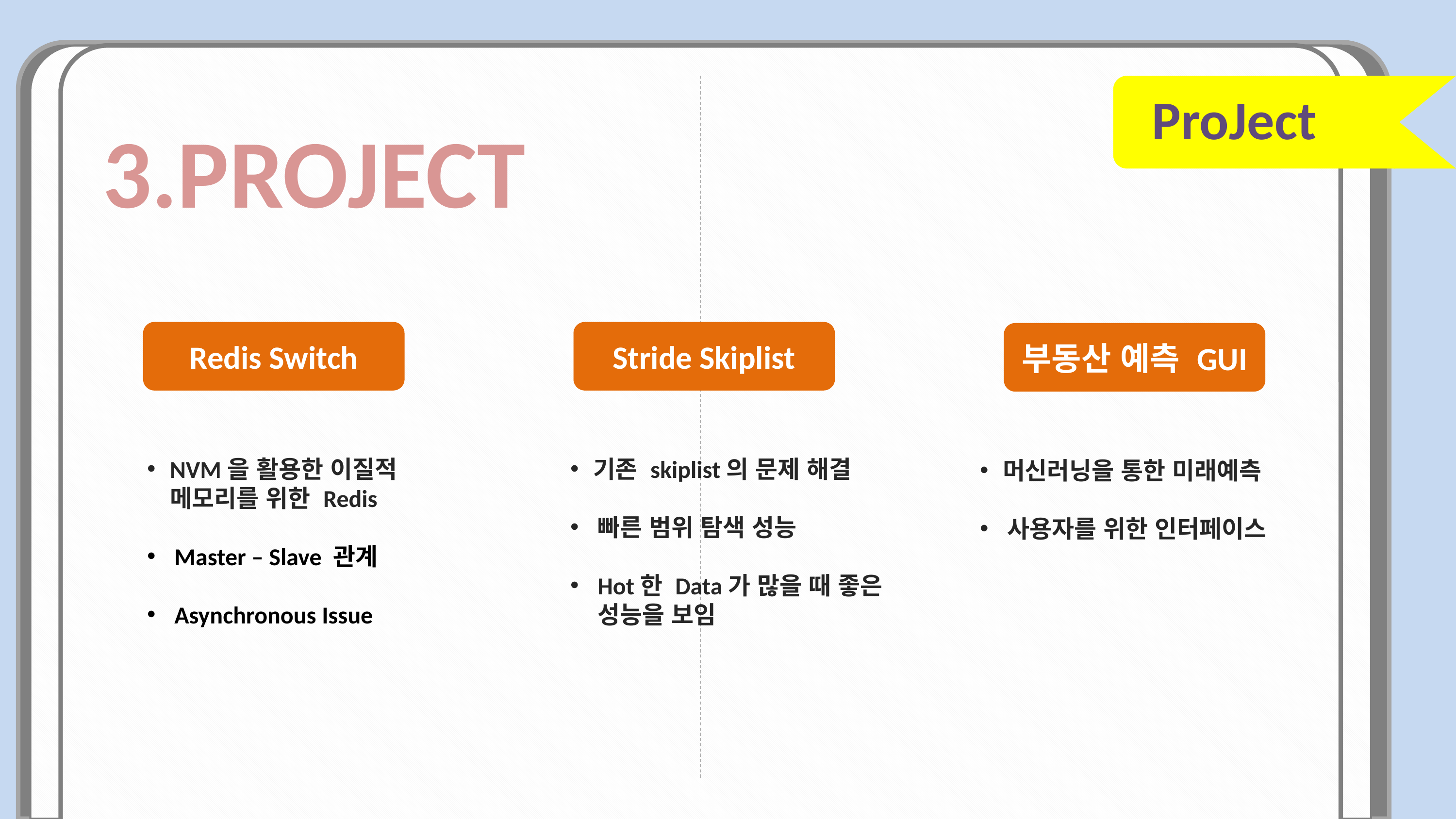

ProJect
3.PROJECT
Redis Switch
Stride Skiplist
부동산 예측 GUI
NVM을 활용한 이질적 메모리를 위한 Redis

Master – Slave 관계

Asynchronous Issue
기존 skiplist의 문제 해결

빠른 범위 탐색 성능

Hot한 Data가 많을 때 좋은 성능을 보임

머신러닝을 통한 미래예측

사용자를 위한 인터페이스